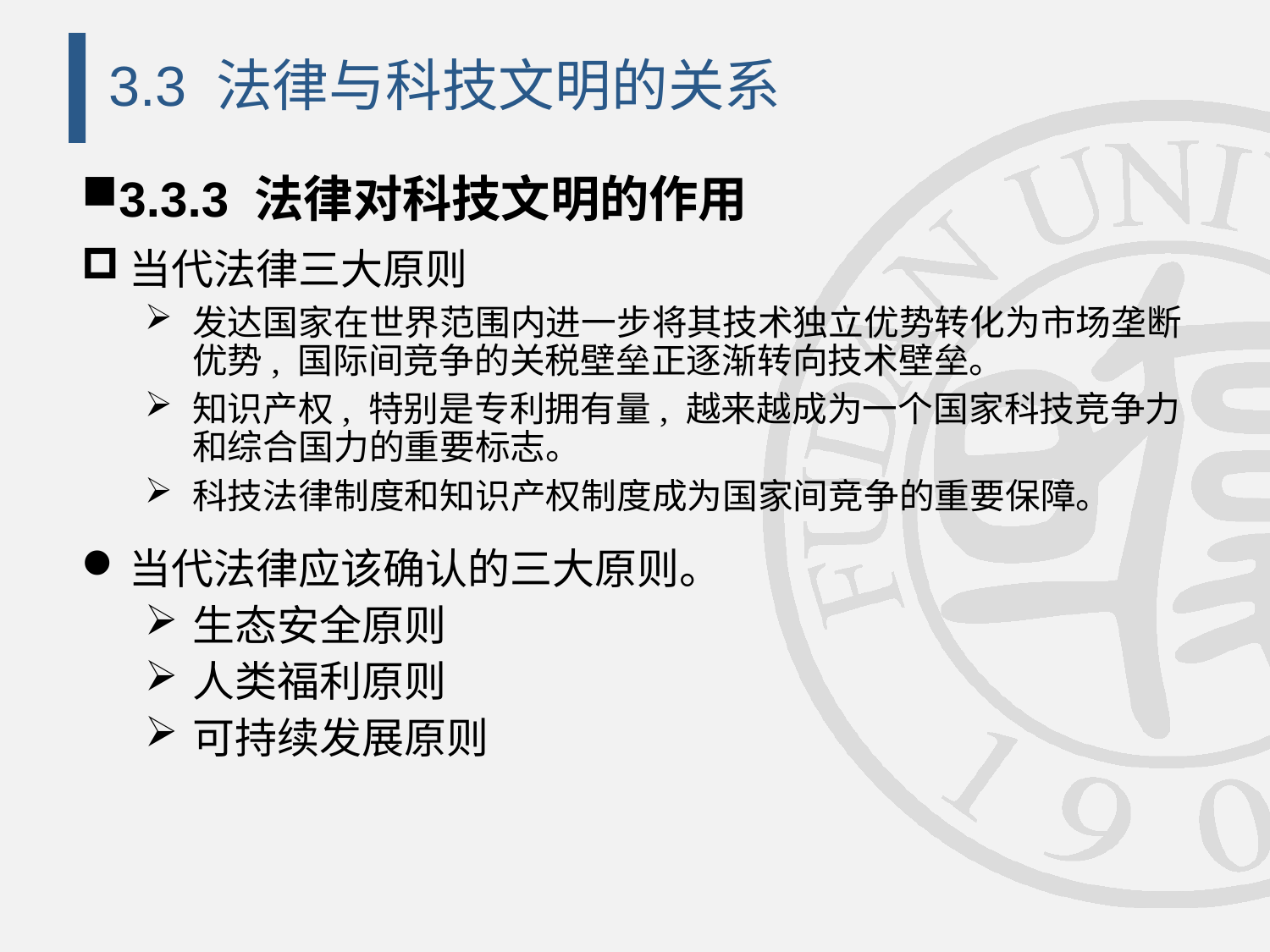

# 3.3 法律与科技文明的关系
3.3.3 法律对科技文明的作用
当代法律三大原则
发达国家在世界范围内进一步将其技术独立优势转化为市场垄断优势, 国际间竞争的关税壁垒正逐渐转向技术壁垒。
知识产权, 特别是专利拥有量, 越来越成为一个国家科技竞争力和综合国力的重要标志。
科技法律制度和知识产权制度成为国家间竞争的重要保障。
当代法律应该确认的三大原则。
生态安全原则
人类福利原则
可持续发展原则